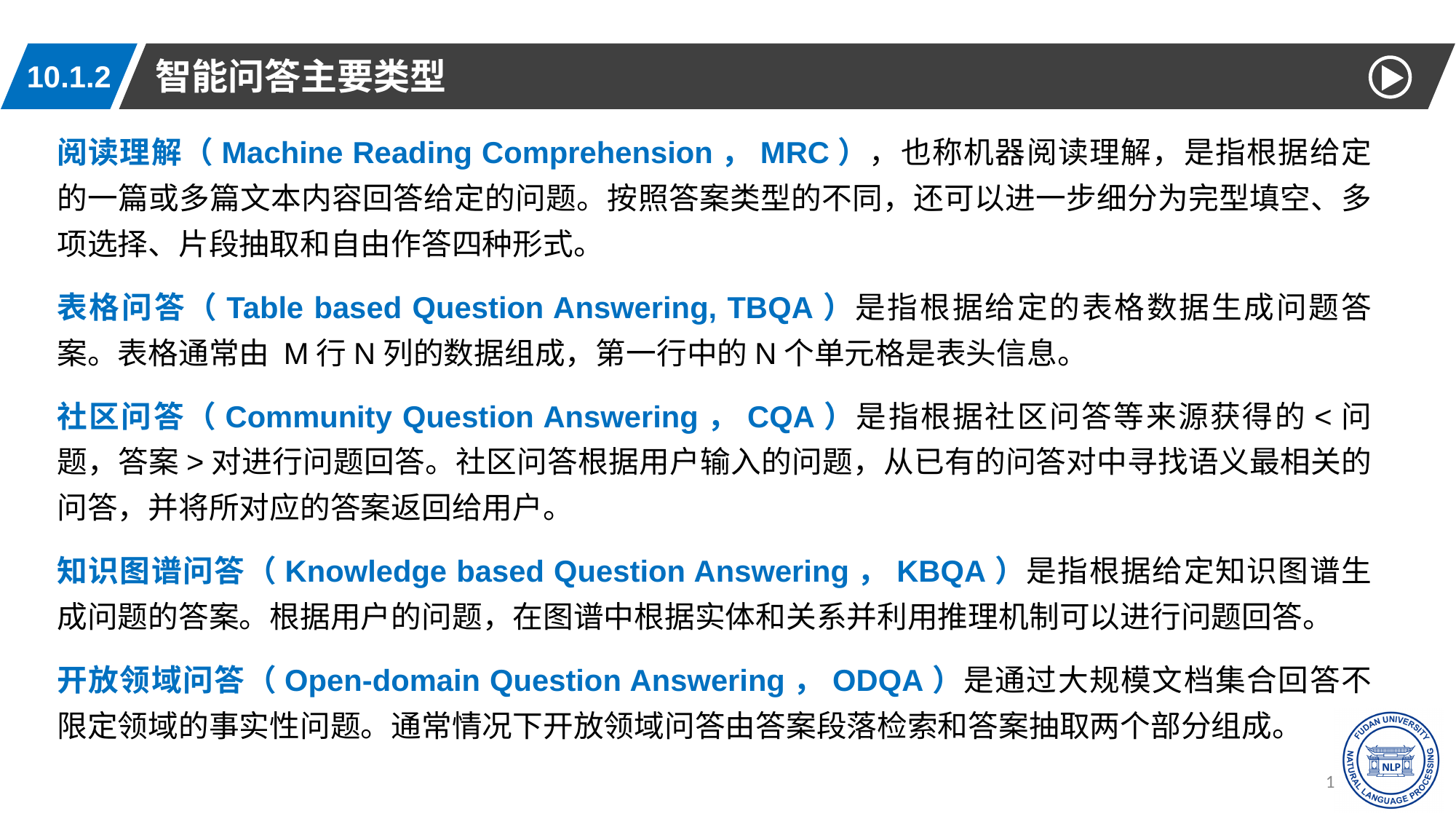

智能问答主要类型
10.1.2

阅读理解（Machine Reading Comprehension，MRC），也称机器阅读理解，是指根据给定的一篇或多篇文本内容回答给定的问题。按照答案类型的不同，还可以进一步细分为完型填空、多项选择、片段抽取和自由作答四种形式。
表格问答（Table based Question Answering, TBQA）是指根据给定的表格数据生成问题答案。表格通常由 M行N列的数据组成，第一行中的N个单元格是表头信息。
社区问答（Community Question Answering，CQA）是指根据社区问答等来源获得的<问题，答案>对进行问题回答。社区问答根据用户输入的问题，从已有的问答对中寻找语义最相关的问答，并将所对应的答案返回给用户。
知识图谱问答（Knowledge based Question Answering，KBQA）是指根据给定知识图谱生成问题的答案。根据用户的问题，在图谱中根据实体和关系并利用推理机制可以进行问题回答。
开放领域问答（Open-domain Question Answering，ODQA）是通过大规模文档集合回答不限定领域的事实性问题。通常情况下开放领域问答由答案段落检索和答案抽取两个部分组成。
12